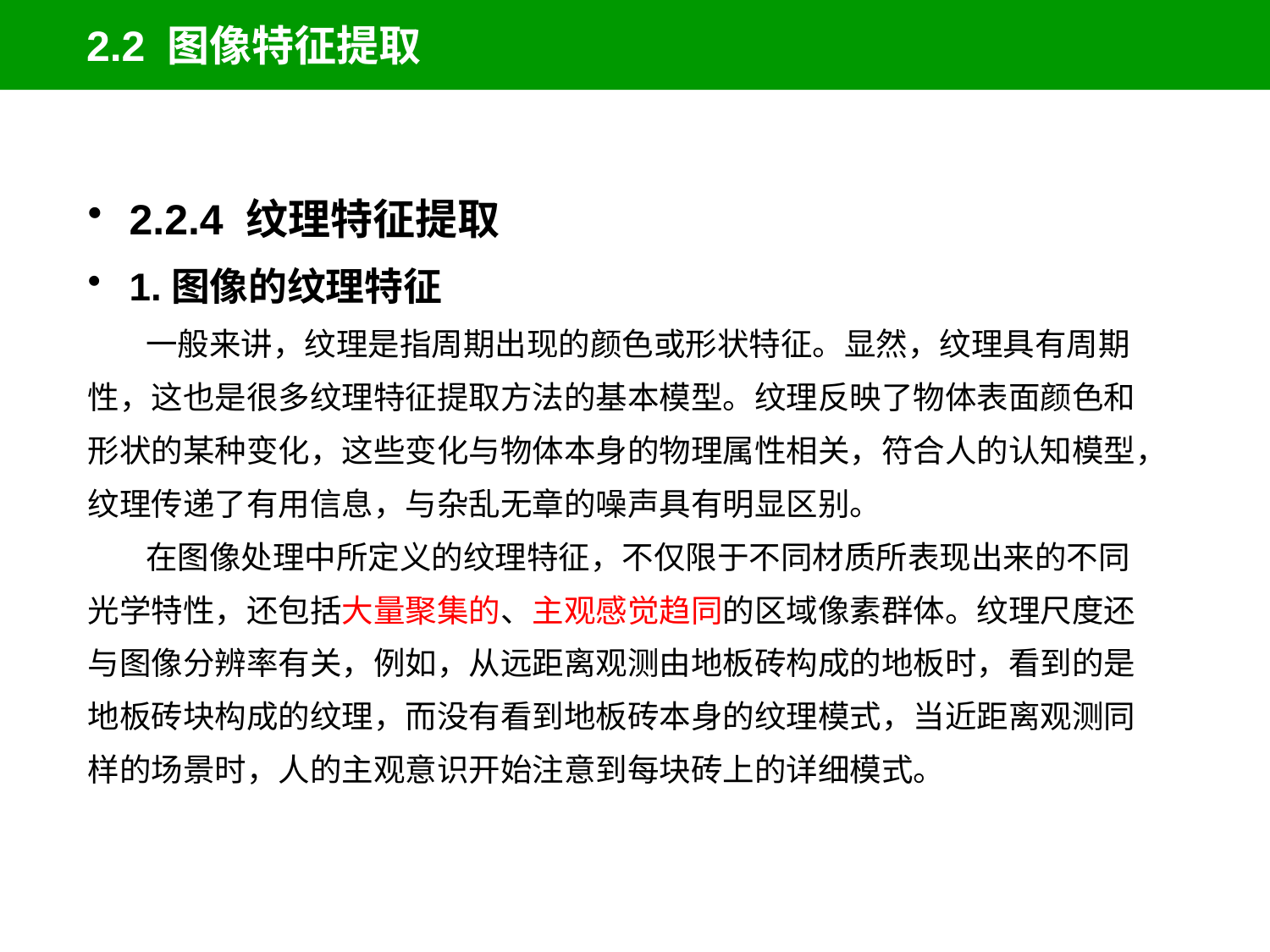

# 2.2 图像特征提取
2.2.4 纹理特征提取
1.图像的纹理特征
       一般来讲，纹理是指周期出现的颜色或形状特征。显然，纹理具有周期性，这也是很多纹理特征提取方法的基本模型。纹理反映了物体表面颜色和形状的某种变化，这些变化与物体本身的物理属性相关，符合人的认知模型，纹理传递了有用信息，与杂乱无章的噪声具有明显区别。
       在图像处理中所定义的纹理特征，不仅限于不同材质所表现出来的不同光学特性，还包括大量聚集的、主观感觉趋同的区域像素群体。纹理尺度还与图像分辨率有关，例如，从远距离观测由地板砖构成的地板时，看到的是地板砖块构成的纹理，而没有看到地板砖本身的纹理模式，当近距离观测同样的场景时，人的主观意识开始注意到每块砖上的详细模式。